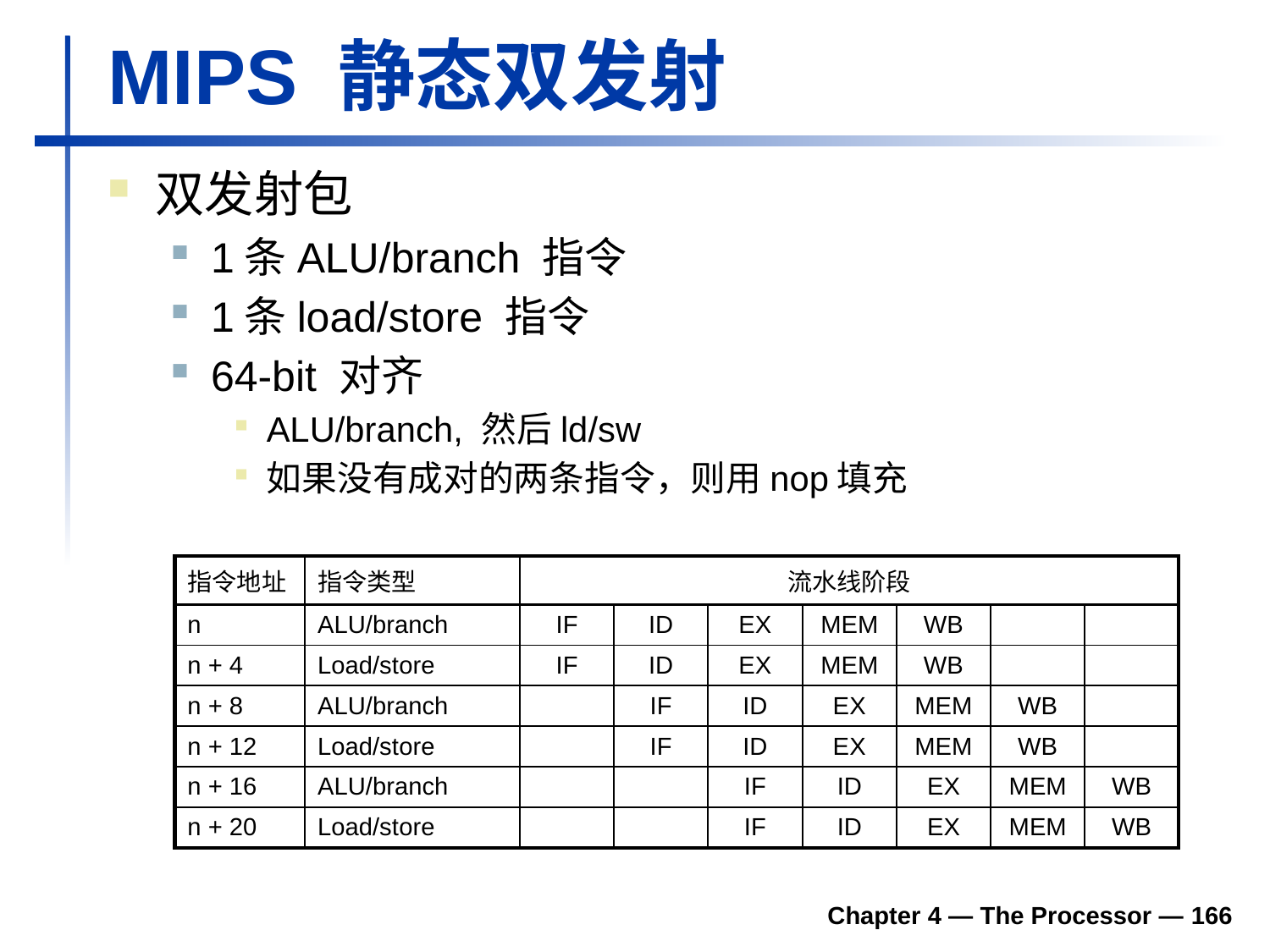

# MIPS 静态双发射
双发射包
1条ALU/branch 指令
1条load/store 指令
64-bit 对齐
ALU/branch, 然后ld/sw
如果没有成对的两条指令，则用nop填充
| 指令地址 | 指令类型 | 流水线阶段 |  |  |  |  |  |  |
| --- | --- | --- | --- | --- | --- | --- | --- | --- |
| n | ALU/branch | IF | ID | EX | MEM | WB |  |  |
| n + 4 | Load/store | IF | ID | EX | MEM | WB |  |  |
| n + 8 | ALU/branch |  | IF | ID | EX | MEM | WB |  |
| n + 12 | Load/store |  | IF | ID | EX | MEM | WB |  |
| n + 16 | ALU/branch |  |  | IF | ID | EX | MEM | WB |
| n + 20 | Load/store |  |  | IF | ID | EX | MEM | WB |
Chapter 4 — The Processor — 166